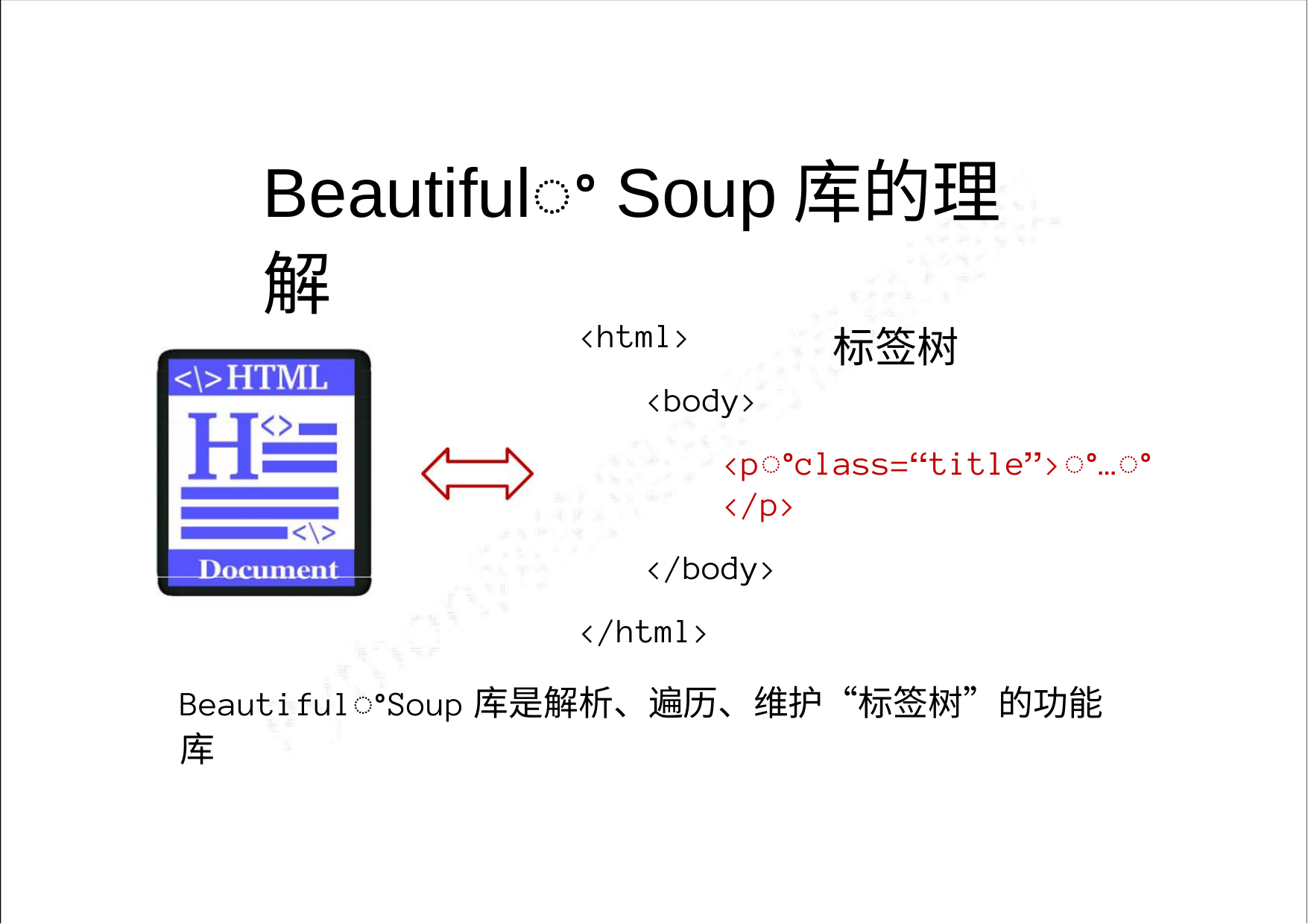

Beautifulꢀ Soup库的理解
<html>
<body>
<pꢀclass=“title”>ꢀ…ꢀ</p>
</body>
</html>
标签树
BeautifulꢀSoup库是解析、遍历、维护“标签树”的功能库